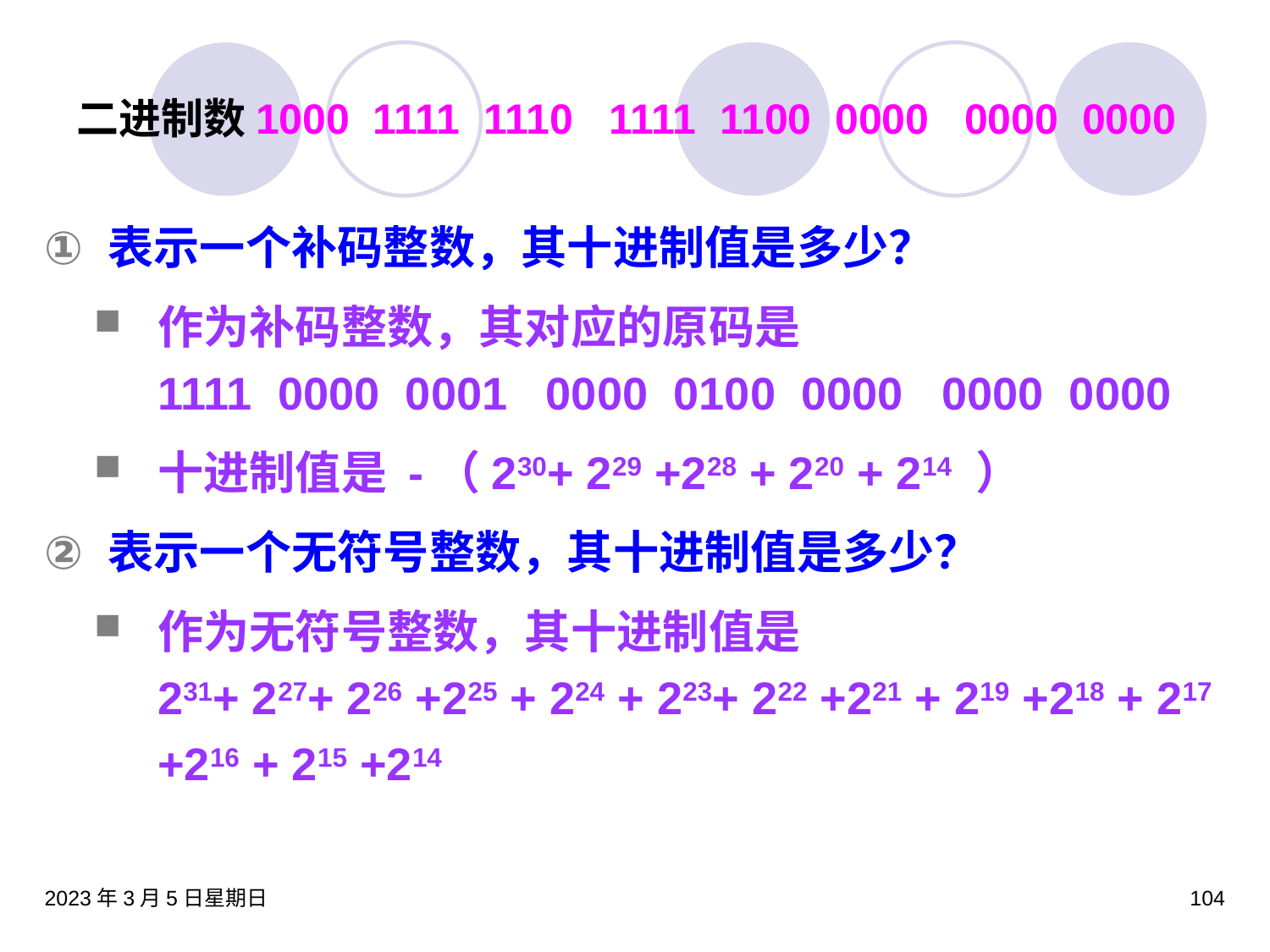

# 二进制数1000  1111  1110   1111  1100  0000   0000  0000
表示一个补码整数，其十进制值是多少？
作为补码整数，其对应的原码是
1111  0000  0001   0000  0100  0000   0000  0000
十进制值是 -（230+ 229 +228 + 220 + 214 ）
表示一个无符号整数，其十进制值是多少？
作为无符号整数，其十进制值是
231+ 227+ 226 +225 + 224 + 223+ 222 +221 + 219 +218 + 217 +216 + 215 +214

2023年3月5日星期日
104